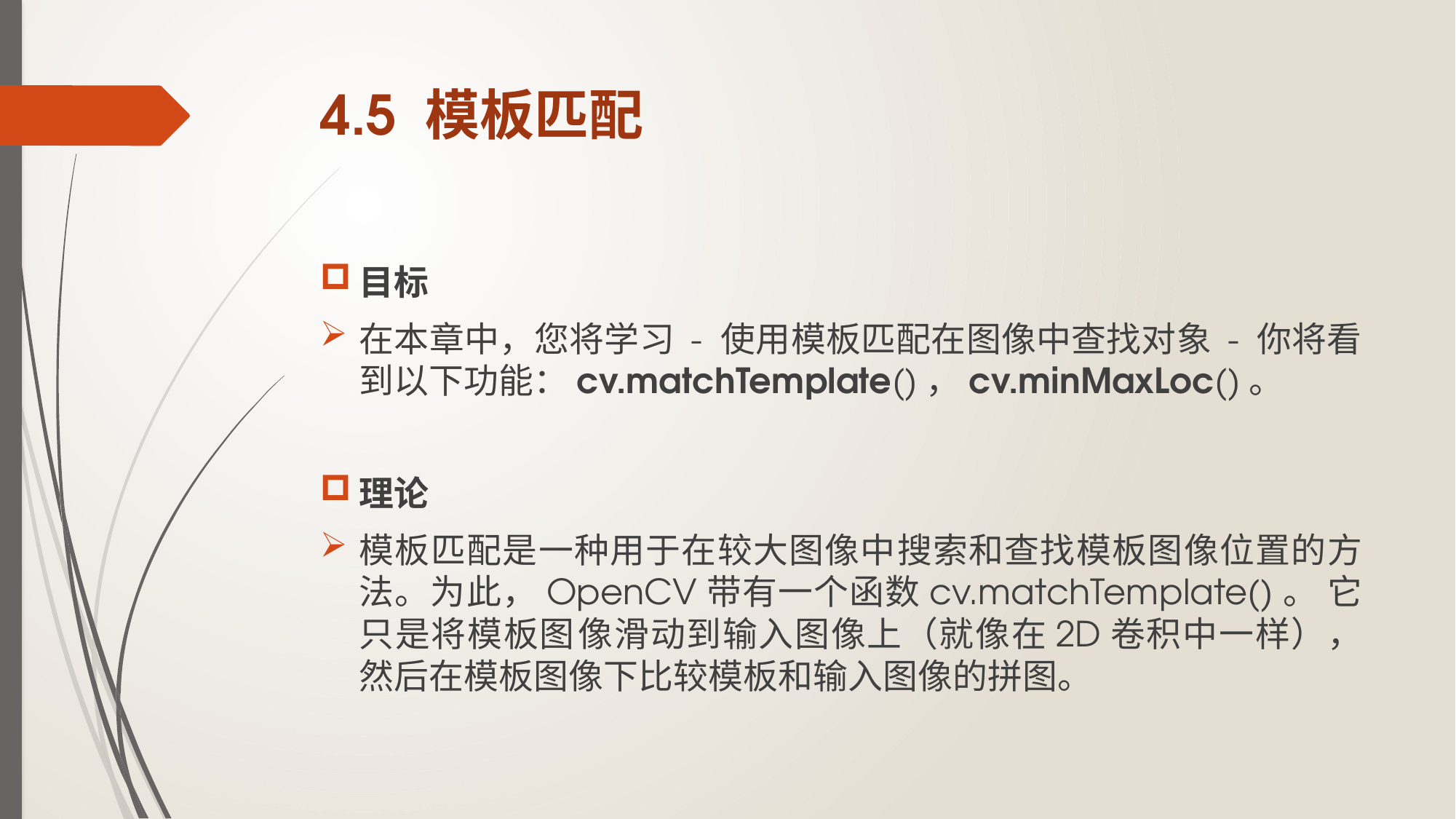

# 4.5 模板匹配
目标
在本章中，您将学习 - 使用模板匹配在图像中查找对象 - 你将看到以下功能：cv.matchTemplate()，cv.minMaxLoc()。

理论
模板匹配是一种用于在较大图像中搜索和查找模板图像位置的方法。为此，OpenCV带有一个函数cv.matchTemplate()。 它只是将模板图​​像滑动到输入图像上（就像在2D卷积中一样），然后在模板图像下比较模板和输入图像的拼图。